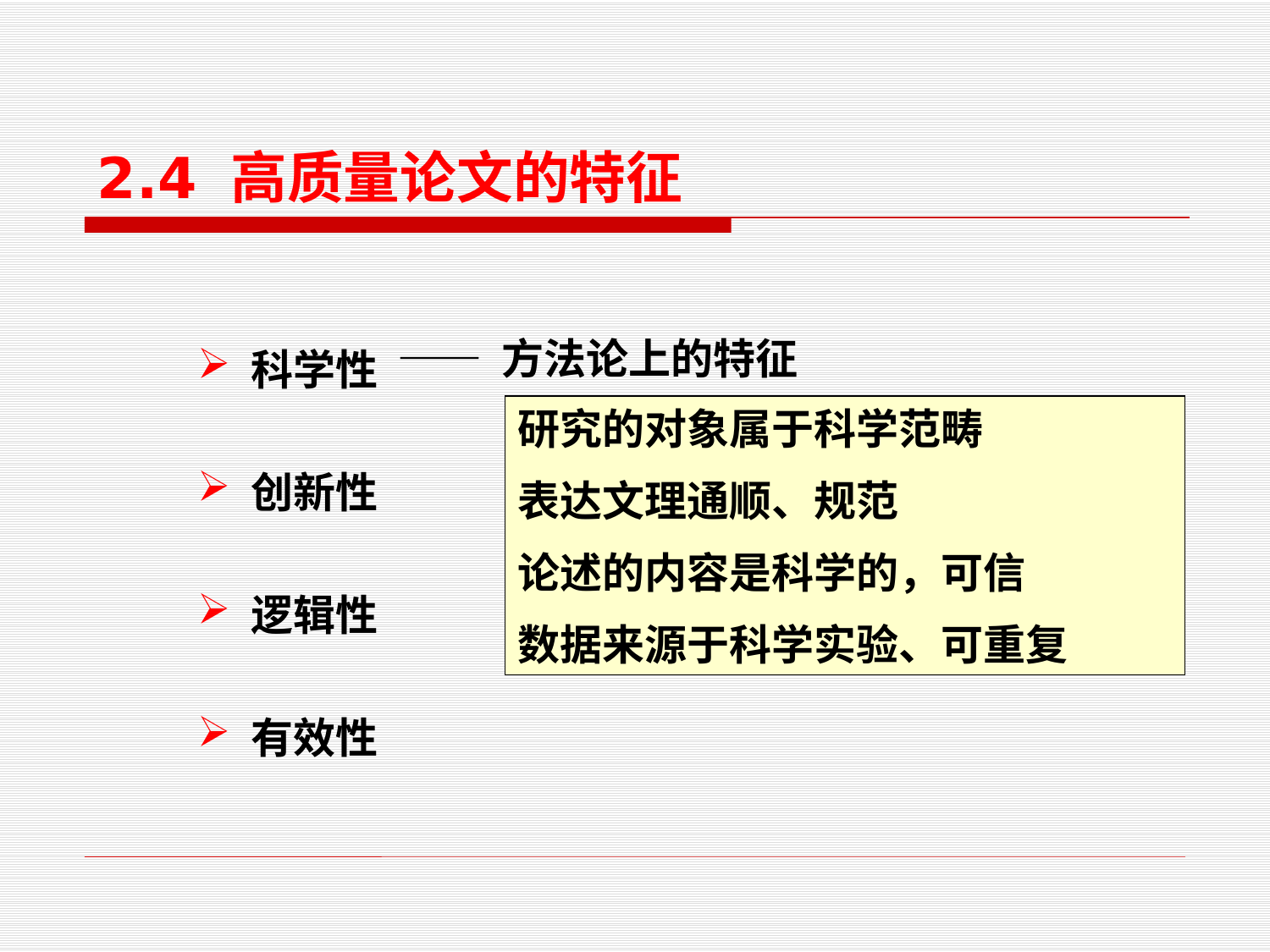

2.4 高质量论文的特征
 科学性
 创新性
 逻辑性
 有效性
—— 方法论上的特征
研究的对象属于科学范畴
表达文理通顺、规范
论述的内容是科学的，可信
数据来源于科学实验、可重复